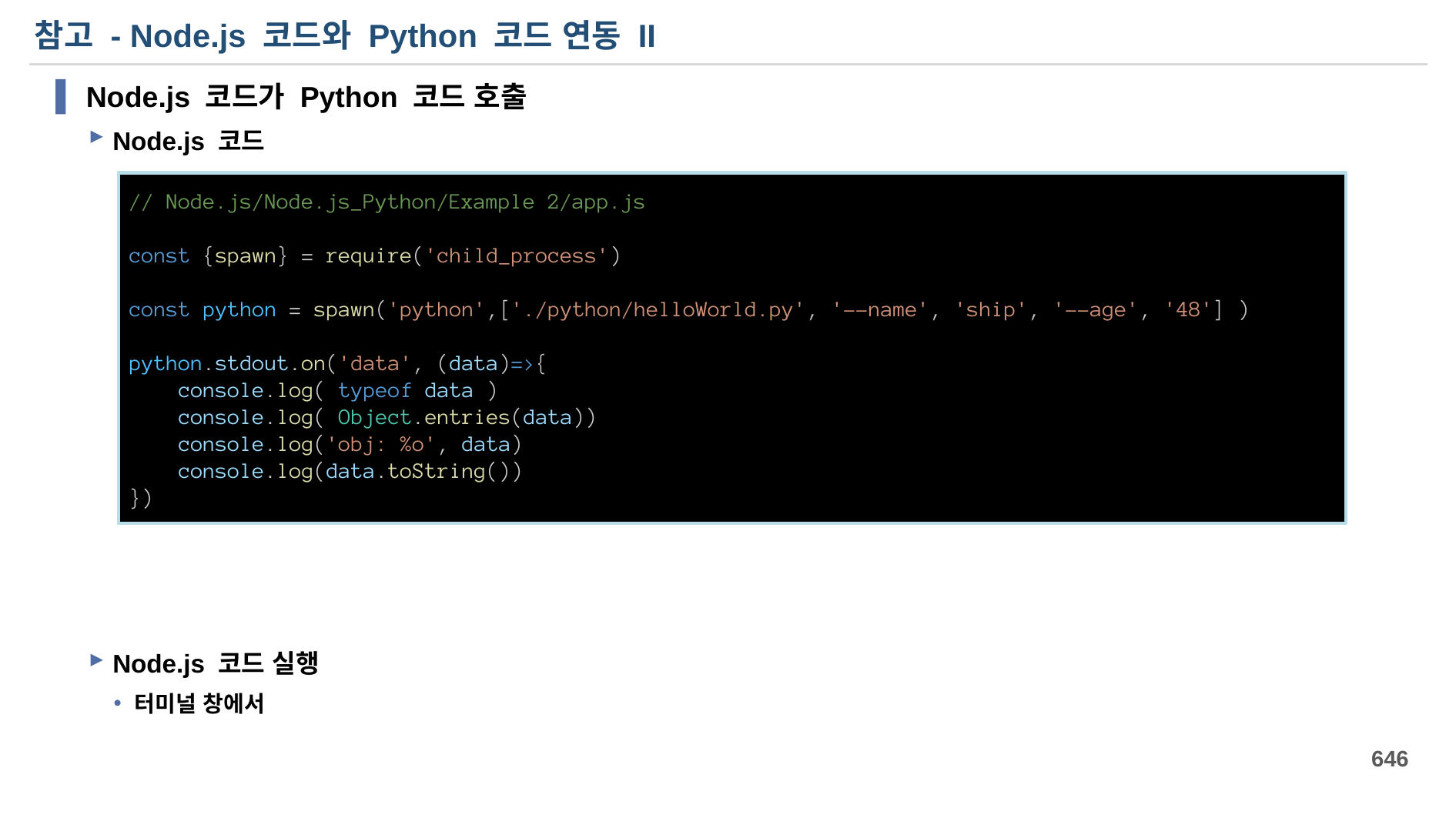

# 참고 - Node.js 코드와 Python 코드 연동 II
Node.js 코드가 Python 코드 호출
Node.js 코드

Node.js 코드 실행
터미널 창에서

// Node.js/Node.js_Python/Example 2/app.js
const {spawn} = require('child_process')
const python = spawn('python',['./python/helloWorld.py', '--name', 'ship', '--age', '48'] )
python.stdout.on('data', (data)=>{
    console.log( typeof data )
    console.log( Object.entries(data))
    console.log('obj: %o', data)
    console.log(data.toString())
})
646